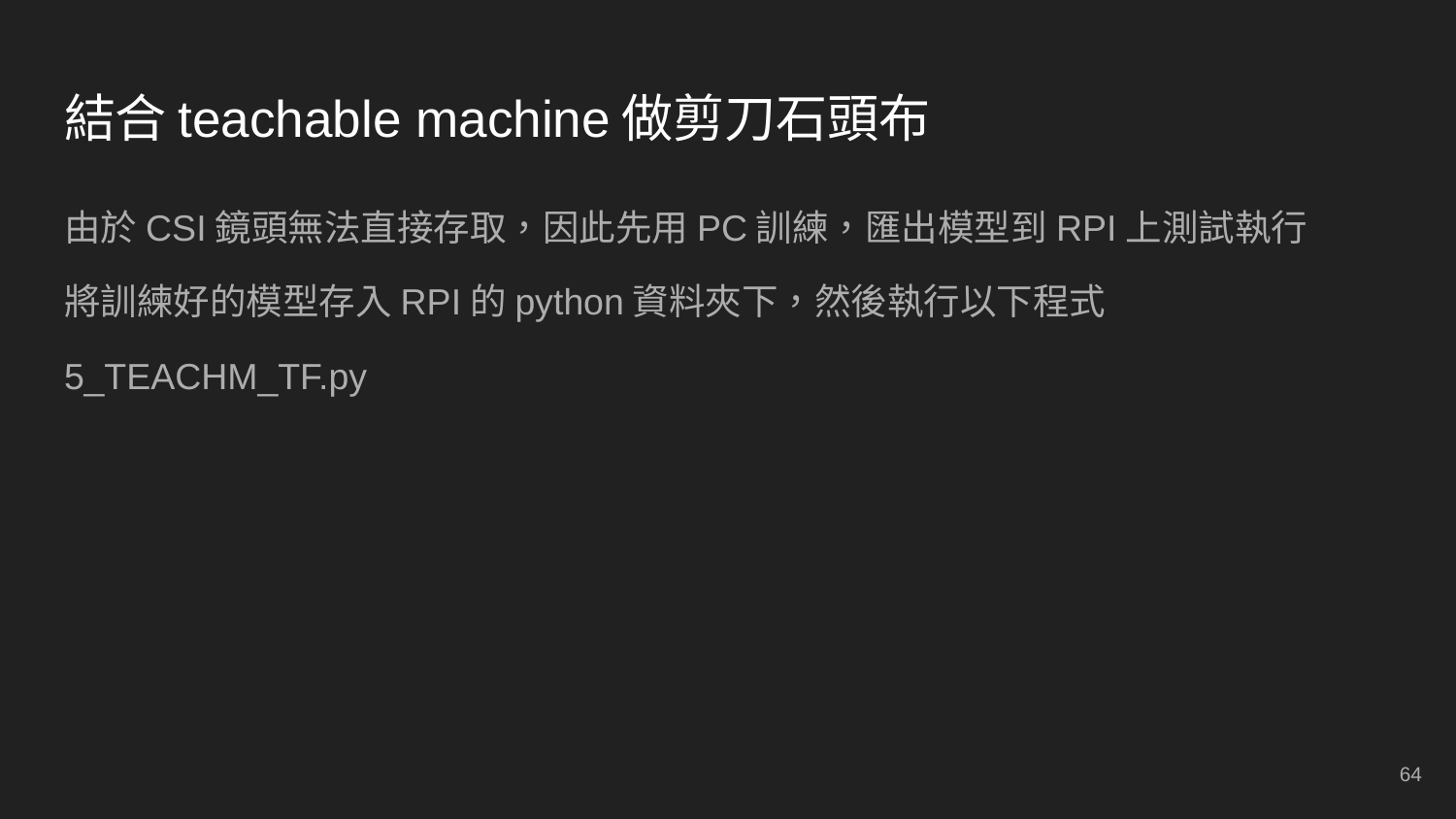

# 結合teachable machine做剪刀石頭布
由於CSI鏡頭無法直接存取，因此先用PC訓練，匯出模型到RPI上測試執行
將訓練好的模型存入RPI的python資料夾下，然後執行以下程式
5_TEACHM_TF.py
64